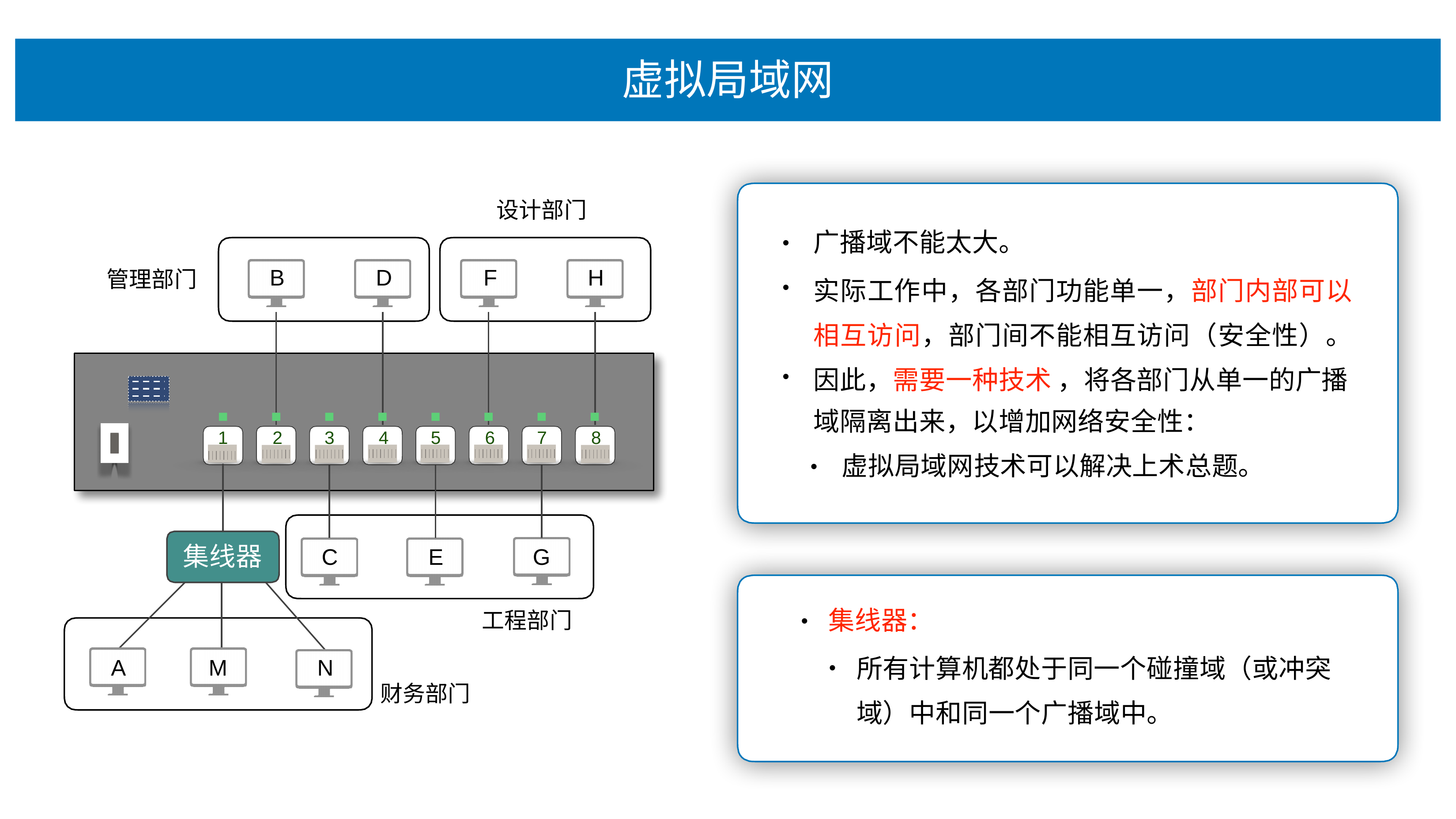

# 虚拟局域⽹

设计部⻔
⼴播域不能太⼤。
实际⼯作中，各部⻔功能单⼀，部⻔内部可以 相互访问，部⻔间不能相互访问（安全性）。 因此，需要⼀种技术 ，将各部⻔从单⼀的⼴播
域隔离出来，以增加⽹络安全性：
•

B
D
F
H
管理部⻔
•

•

1
2
3
4
5
6
7
8

虚拟局域⽹技术可以解决上术总题。

•

集线器
C
E
G

集线器：
所有计算机都处于同⼀个碰撞域（或冲突 域）中和同⼀个⼴播域中。
⼯程部⻔
•

A
M
N
财务部⻔